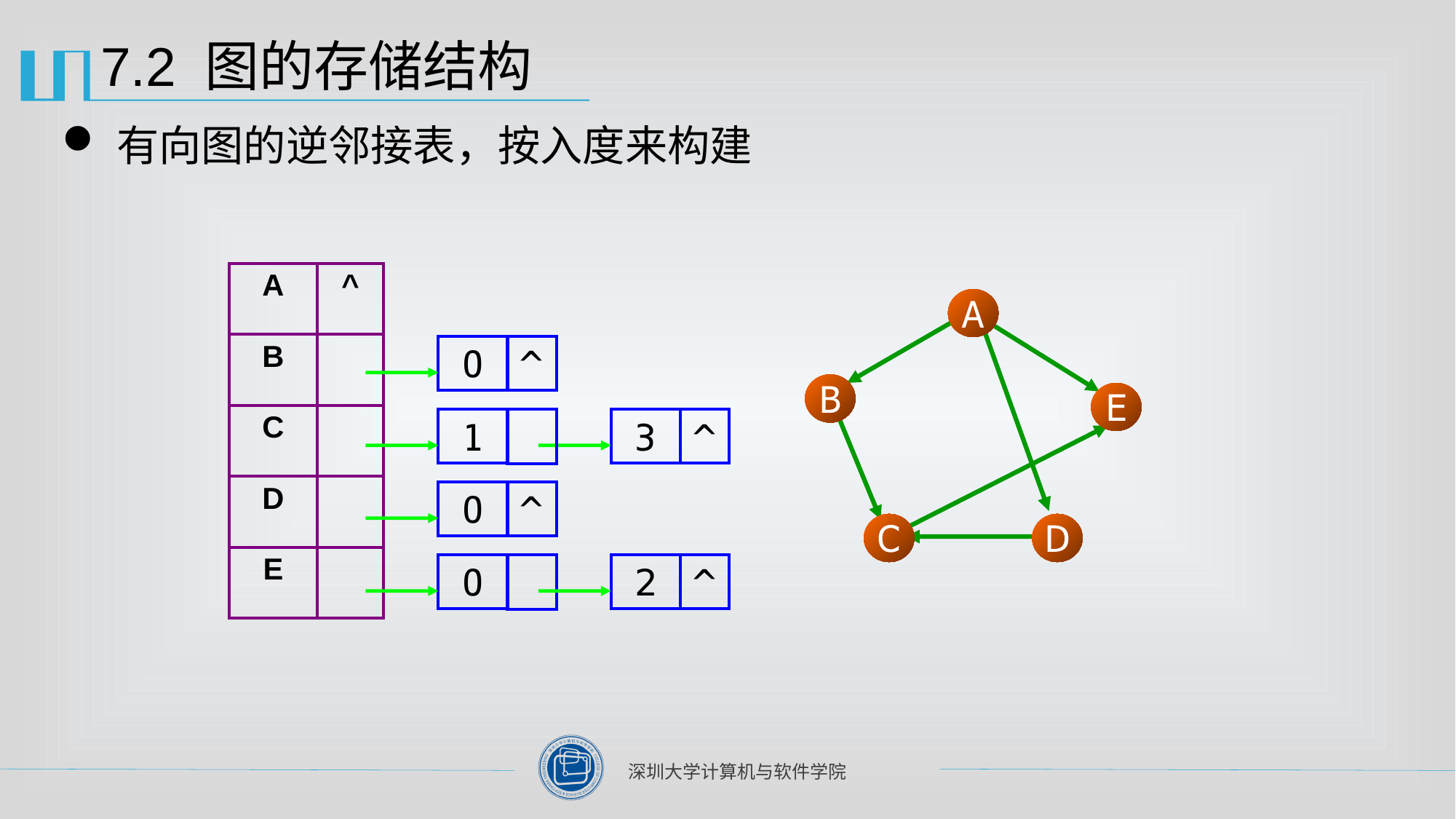

# 7.2 图的存储结构
有向图的逆邻接表，按入度来构建
| A | ^ |
| --- | --- |
| B |  |
| C |  |
| D |  |
| E |  |
A

B
E

C
D

0
^

1

3
^

0
^

0

2
^

41